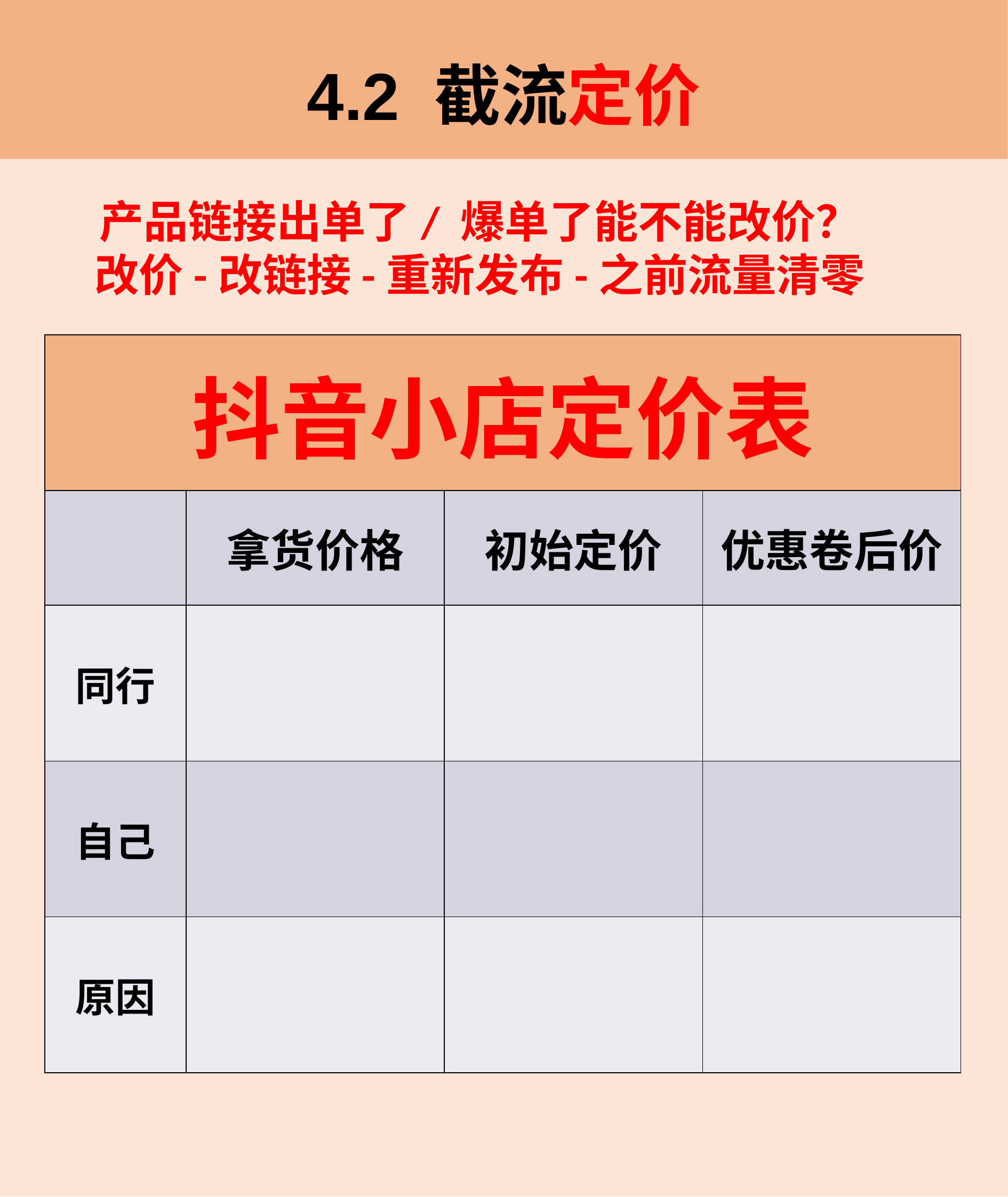

4.2 截流定价
产品链接出单了/ 爆单了能不能改价？
改价-改链接-重新发布-之前流量清零
| 抖音小店定价表 |  |  |  |
| --- | --- | --- | --- |
|  | 拿货价格 | 初始定价 | 优惠卷后价 |
| 同行 |  |  |  |
| 自己 |  |  |  |
| 原因 |  |  |  |